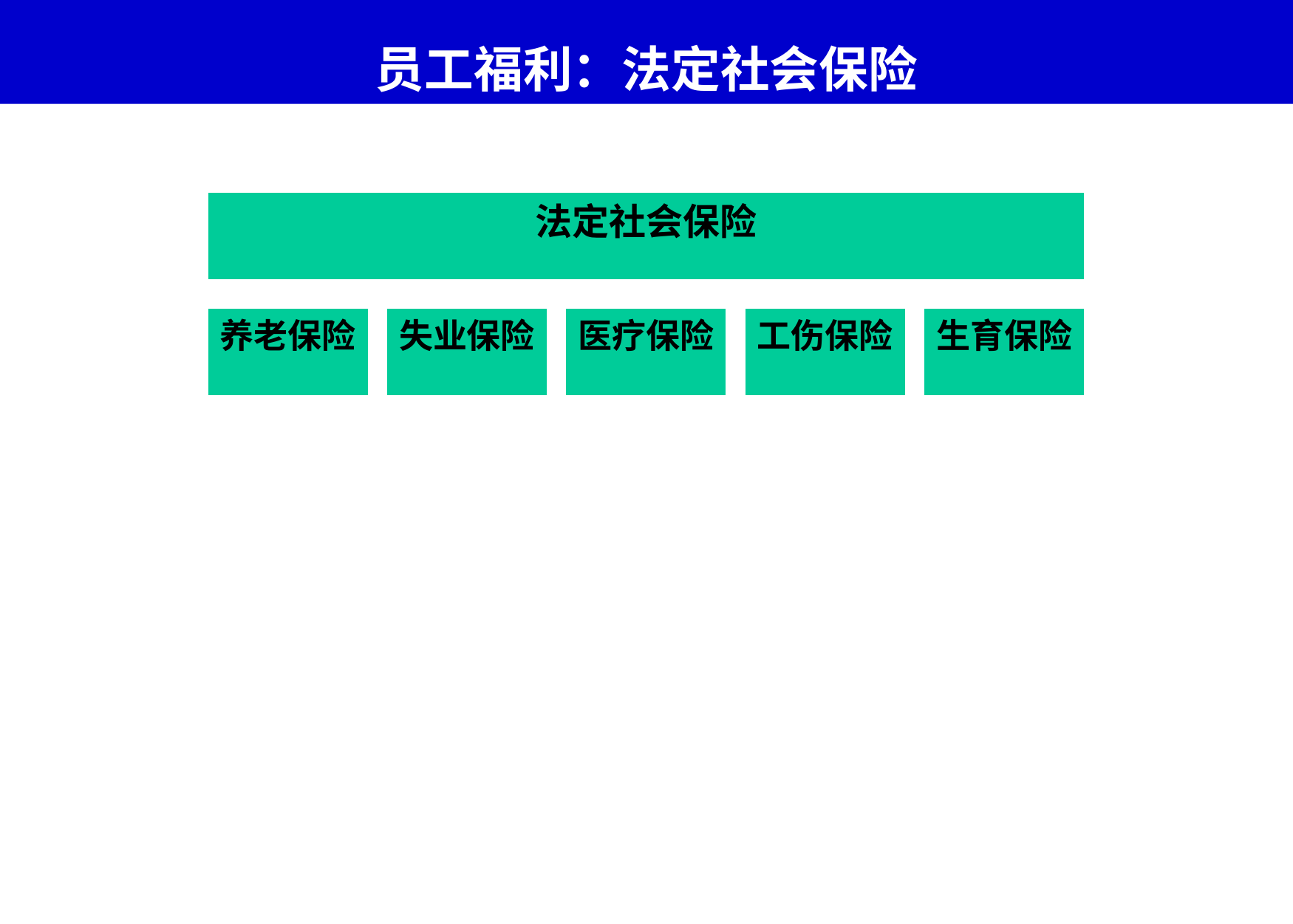

# 员工福利：法定社会保险
法定社会保险
养老保险
失业保险
医疗保险
工伤保险
生育保险